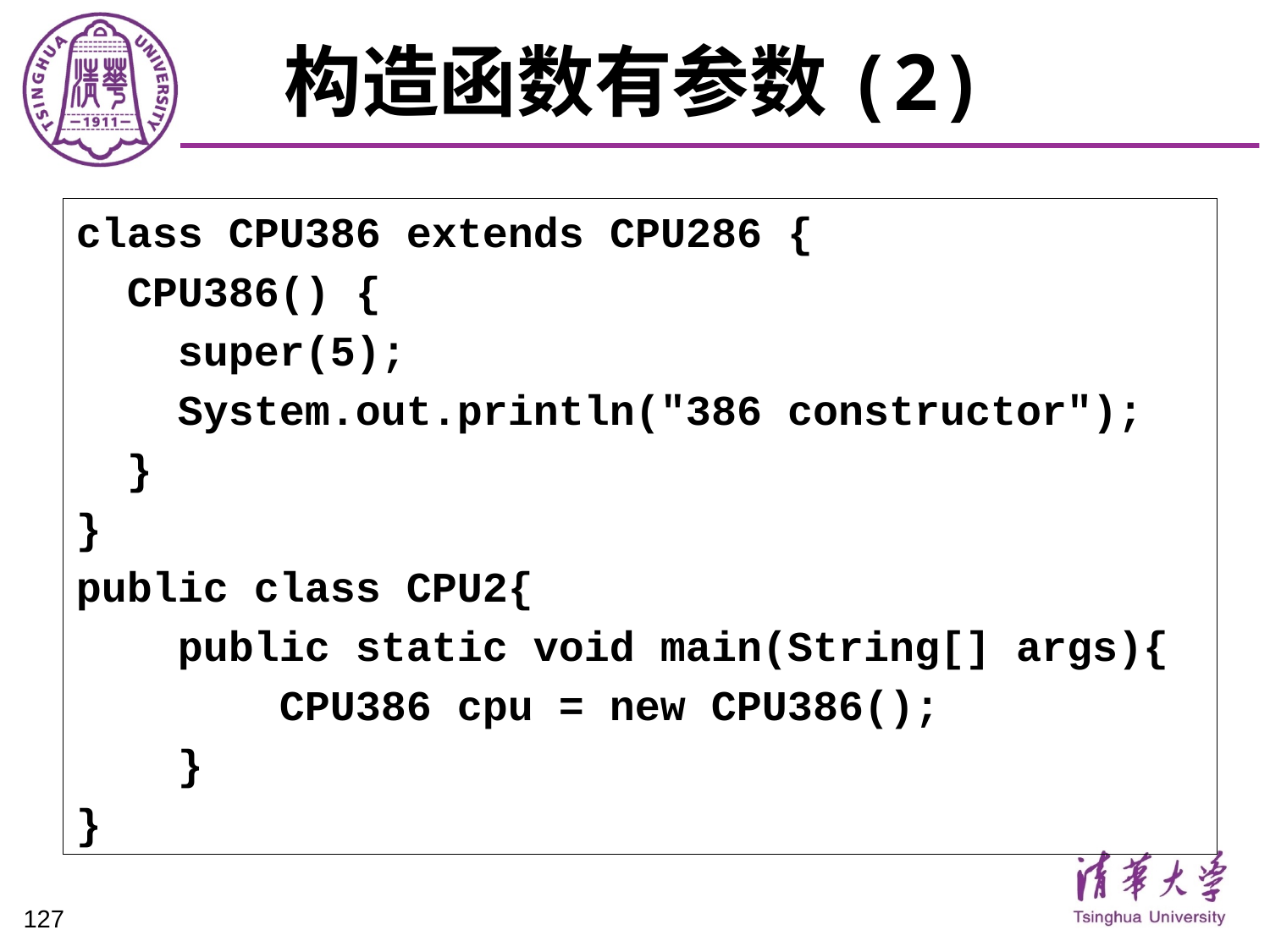

# 构造函数有参数(2)
class CPU386 extends CPU286 {
  CPU386() {
    super(5);
    System.out.println("386 constructor");
  }
}
public class CPU2{
    public static void main(String[] args){
        CPU386 cpu = new CPU386();
    }
}
127